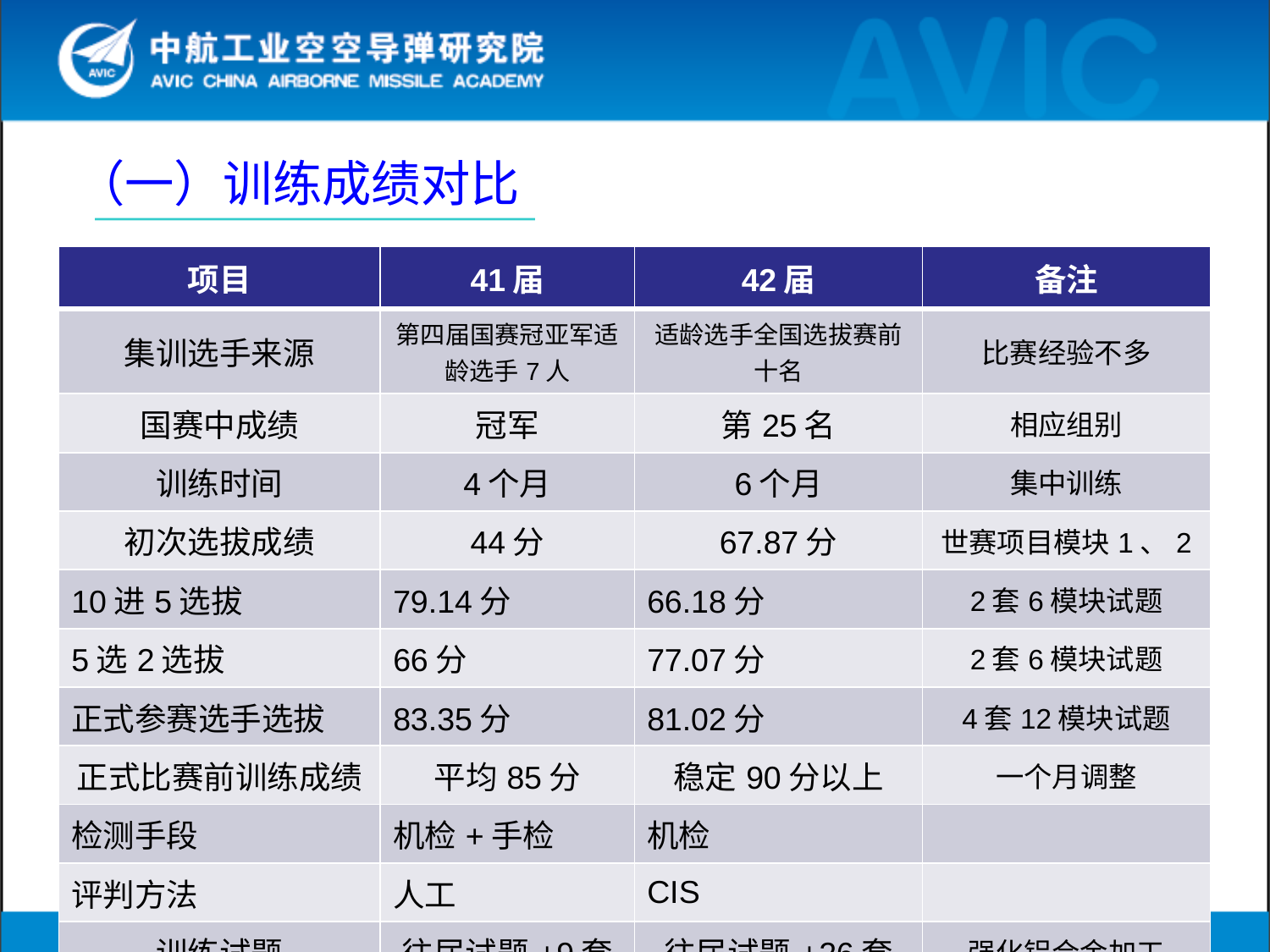

（一）训练成绩对比

| 项目 | 41届 | 42届 | 备注 |
| --- | --- | --- | --- |
| 集训选手来源 | 第四届国赛冠亚军适龄选手7人 | 适龄选手全国选拔赛前十名 | 比赛经验不多 |
| 国赛中成绩 | 冠军 | 第25名 | 相应组别 |
| 训练时间 | 4个月 | 6个月 | 集中训练 |
| 初次选拔成绩 | 44分 | 67.87分 | 世赛项目模块1、2 |
| 10进5选拔 | 79.14分 | 66.18分 | 2套6模块试题 |
| 5选2选拔 | 66分 | 77.07分 | 2套6模块试题 |
| 正式参赛选手选拔 | 83.35分 | 81.02分 | 4套12模块试题 |
| 正式比赛前训练成绩 | 平均85分 | 稳定90分以上 | 一个月调整 |
| 检测手段 | 机检+手检 | 机检 |  |
| 评判方法 | 人工 | CIS |  |
| 训练试题 | 往届试题+9套 | 往届试题+26套 | 强化铝合金加工 |